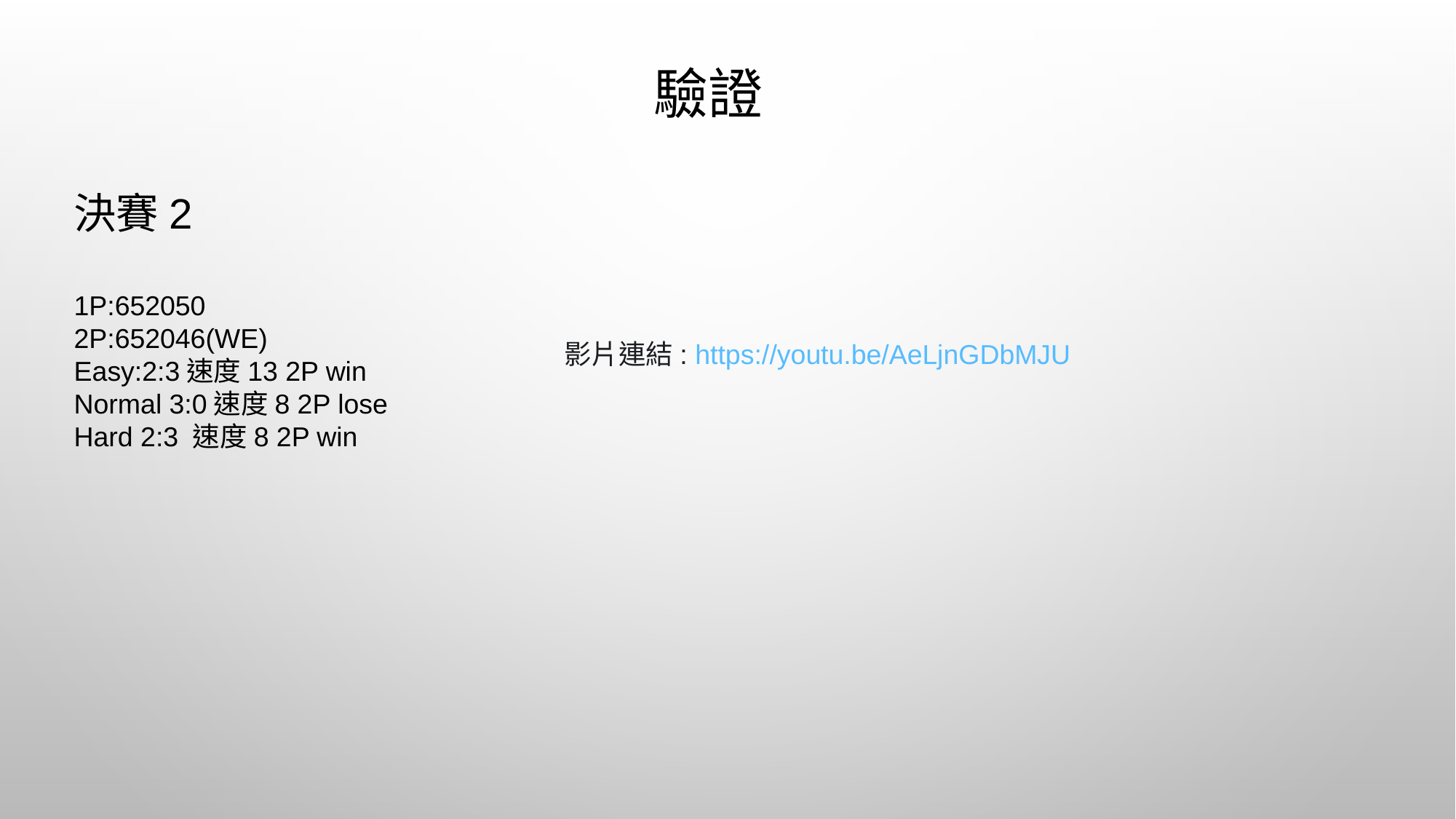

驗證
決賽2

1P:652050
2P:652046(WE)
Easy:2:3速度13 2P win
Normal 3:0速度8 2P lose
Hard 2:3 速度8 2P win
影片連結: https://youtu.be/AeLjnGDbMJU